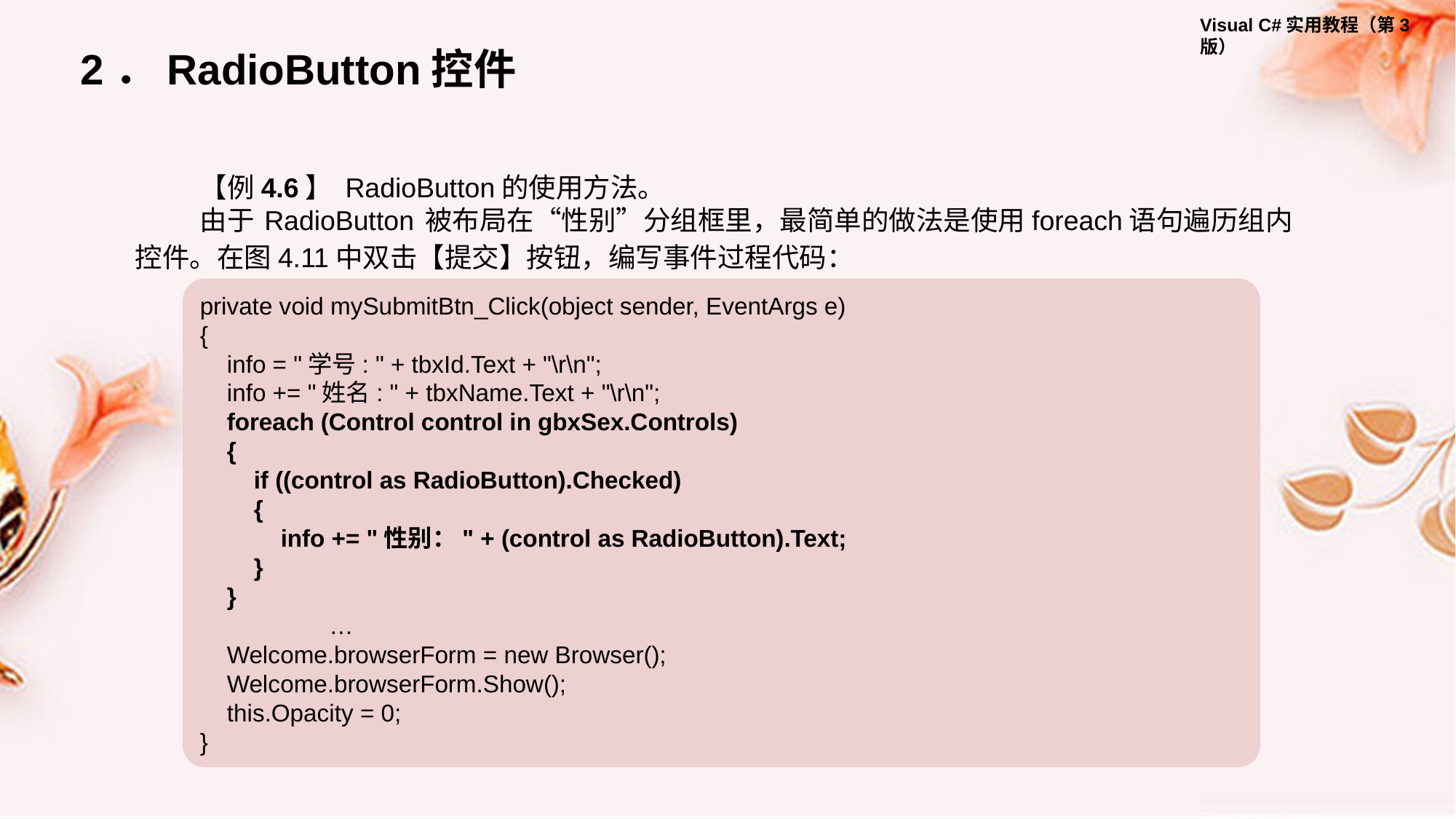

2．RadioButton控件
【例4.6】 RadioButton的使用方法。
由于 RadioButton 被布局在“性别”分组框里，最简单的做法是使用foreach语句遍历组内控件。在图4.11中双击【提交】按钮，编写事件过程代码：
private void mySubmitBtn_Click(object sender, EventArgs e)
{
    info = "学号: " + tbxId.Text + "\r\n";
    info += "姓名: " + tbxName.Text + "\r\n";
    foreach (Control control in gbxSex.Controls)
    {
        if ((control as RadioButton).Checked)
        {
            info += "性别：" + (control as RadioButton).Text;
        }
    }
	   …
    Welcome.browserForm = new Browser();
    Welcome.browserForm.Show();
    this.Opacity = 0;
}